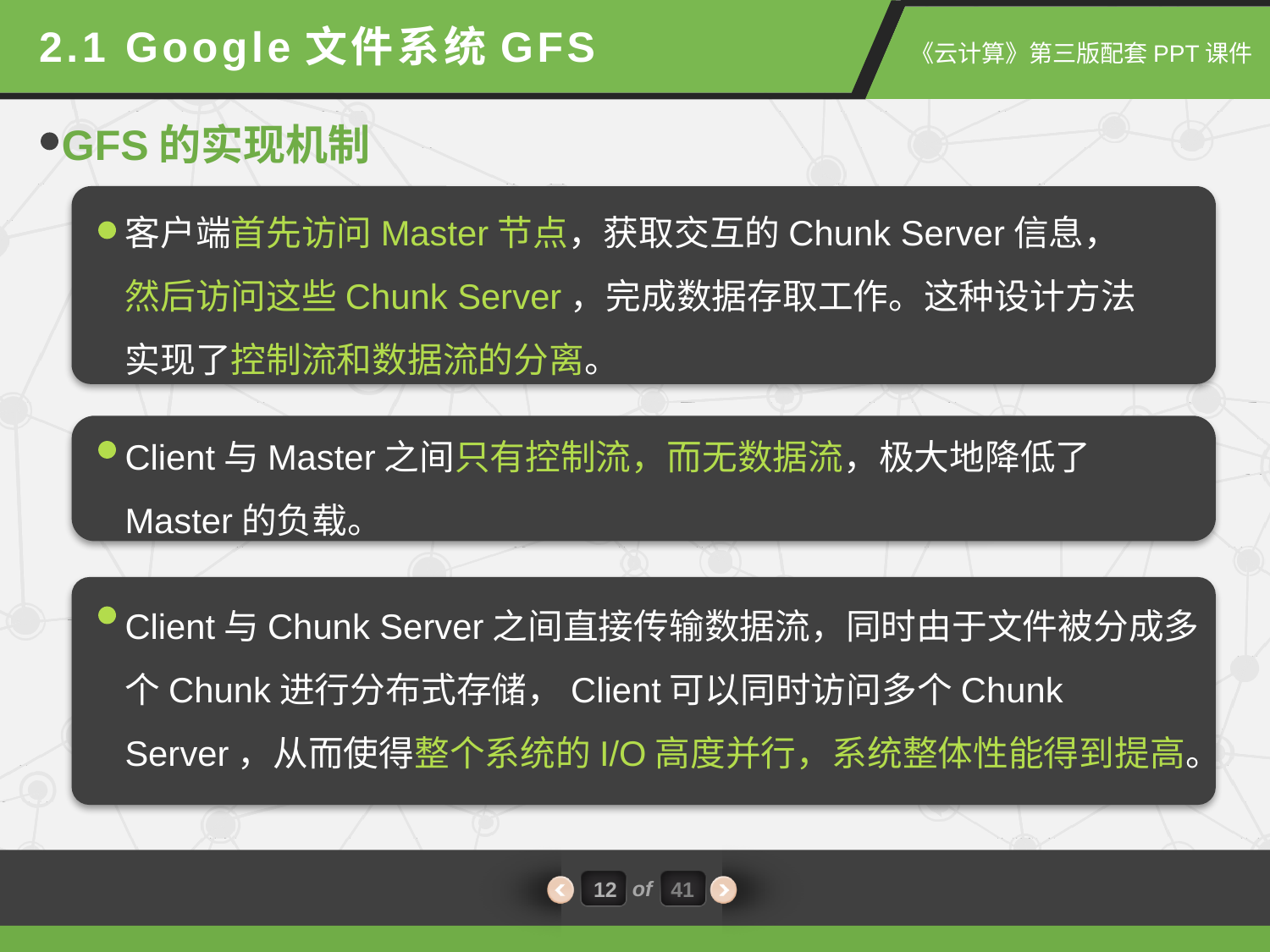

2.1 Google文件系统GFS
GFS的实现机制

客户端首先访问Master节点，获取交互的Chunk Server信息，然后访问这些Chunk Server，完成数据存取工作。这种设计方法实现了控制流和数据流的分离。

Client与Master之间只有控制流，而无数据流，极大地降低了Master的负载。

Client与Chunk Server之间直接传输数据流，同时由于文件被分成多个Chunk进行分布式存储，Client可以同时访问多个Chunk Server，从而使得整个系统的I/O高度并行，系统整体性能得到提高。

12